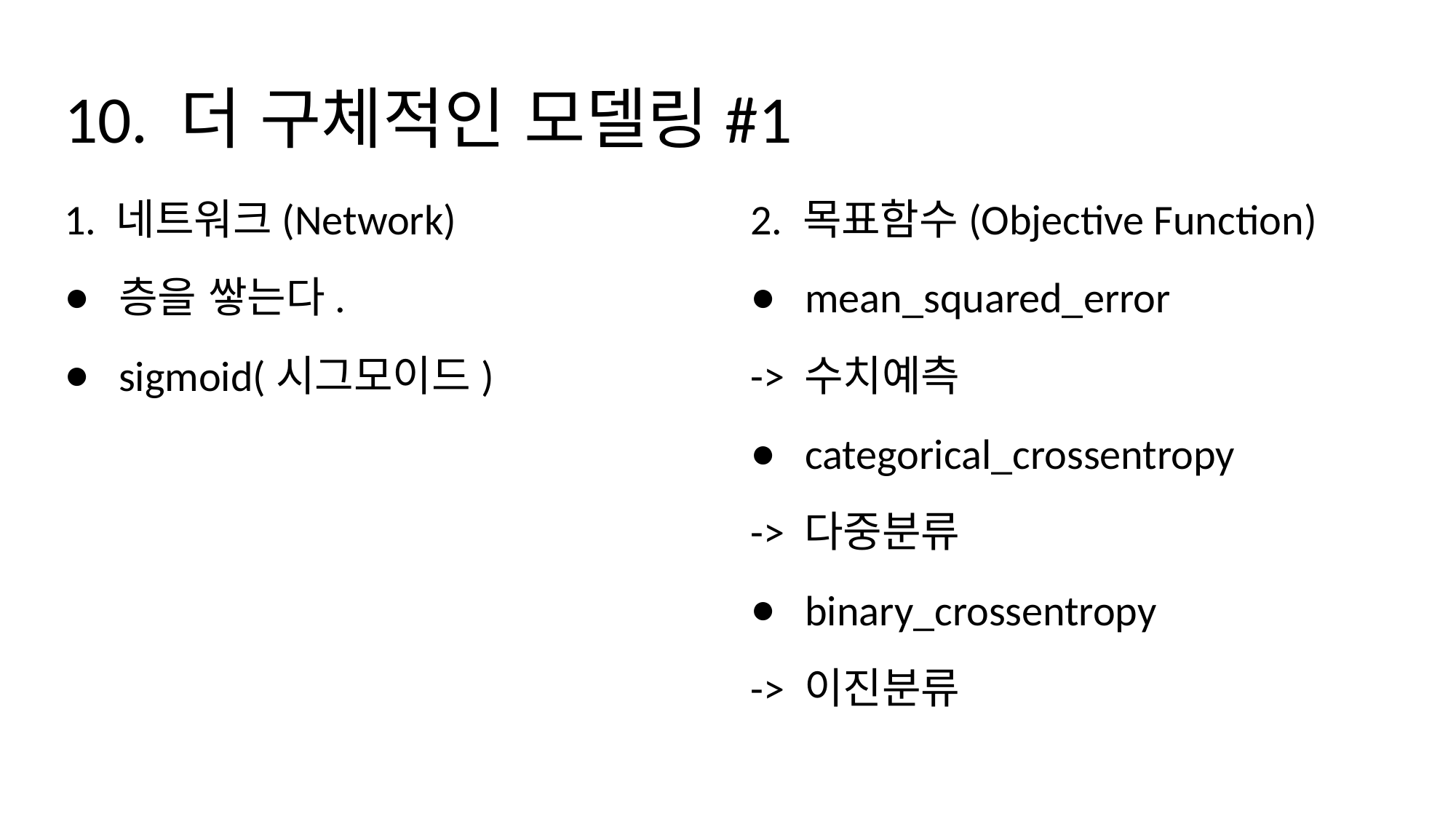

# 10. 더 구체적인 모델링#1
1. 네트워크(Network)
층을 쌓는다.
sigmoid(시그모이드)
2. 목표함수(Objective Function)
mean_squared_error
-> 수치예측
categorical_crossentropy
-> 다중분류
binary_crossentropy
-> 이진분류